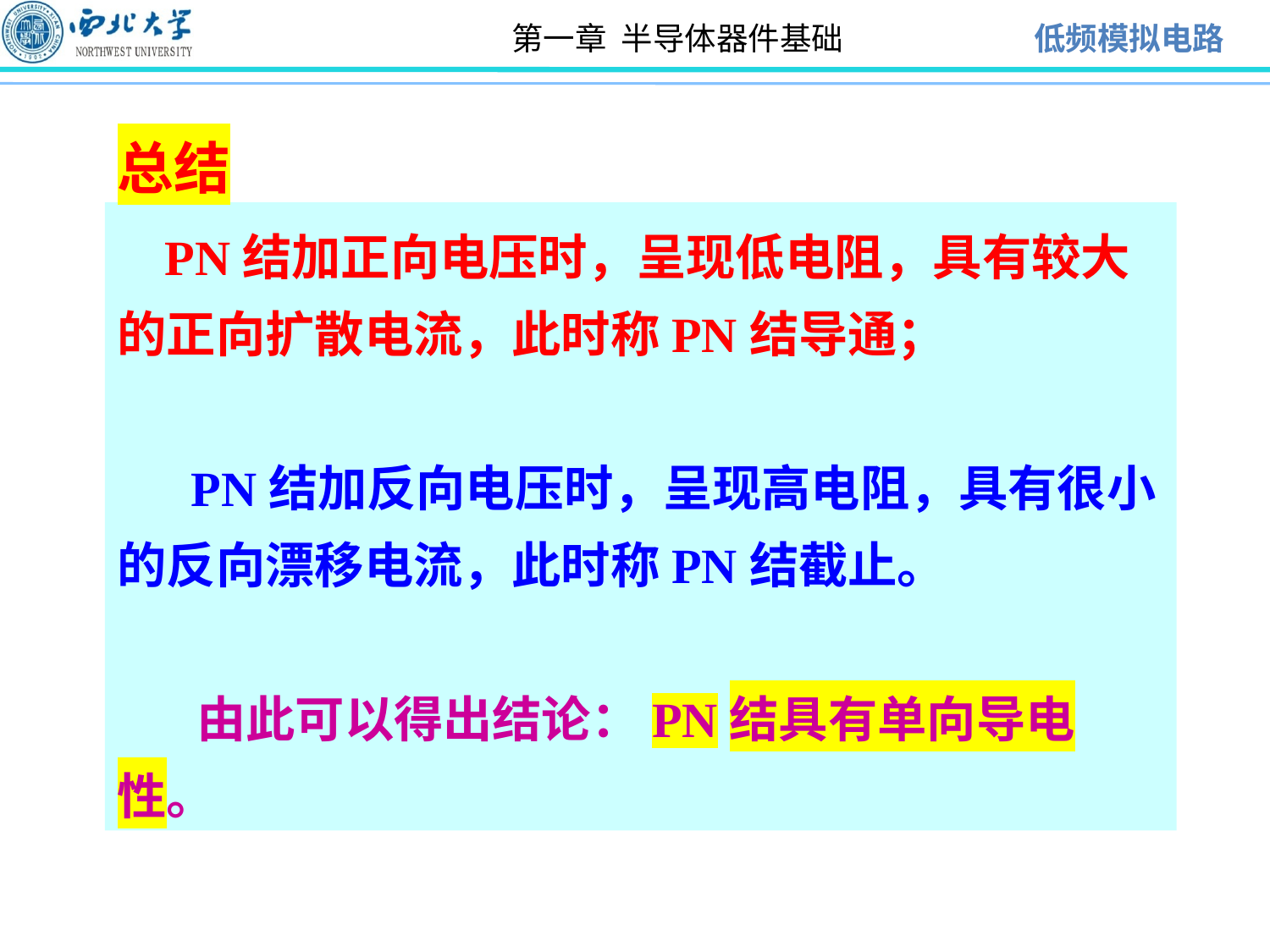

总结
    PN结加正向电压时，呈现低电阻，具有较大的正向扩散电流，此时称PN结导通；

      PN结加反向电压时，呈现高电阻，具有很小的反向漂移电流，此时称PN结截止。

      由此可以得出结论：PN结具有单向导电性。
28